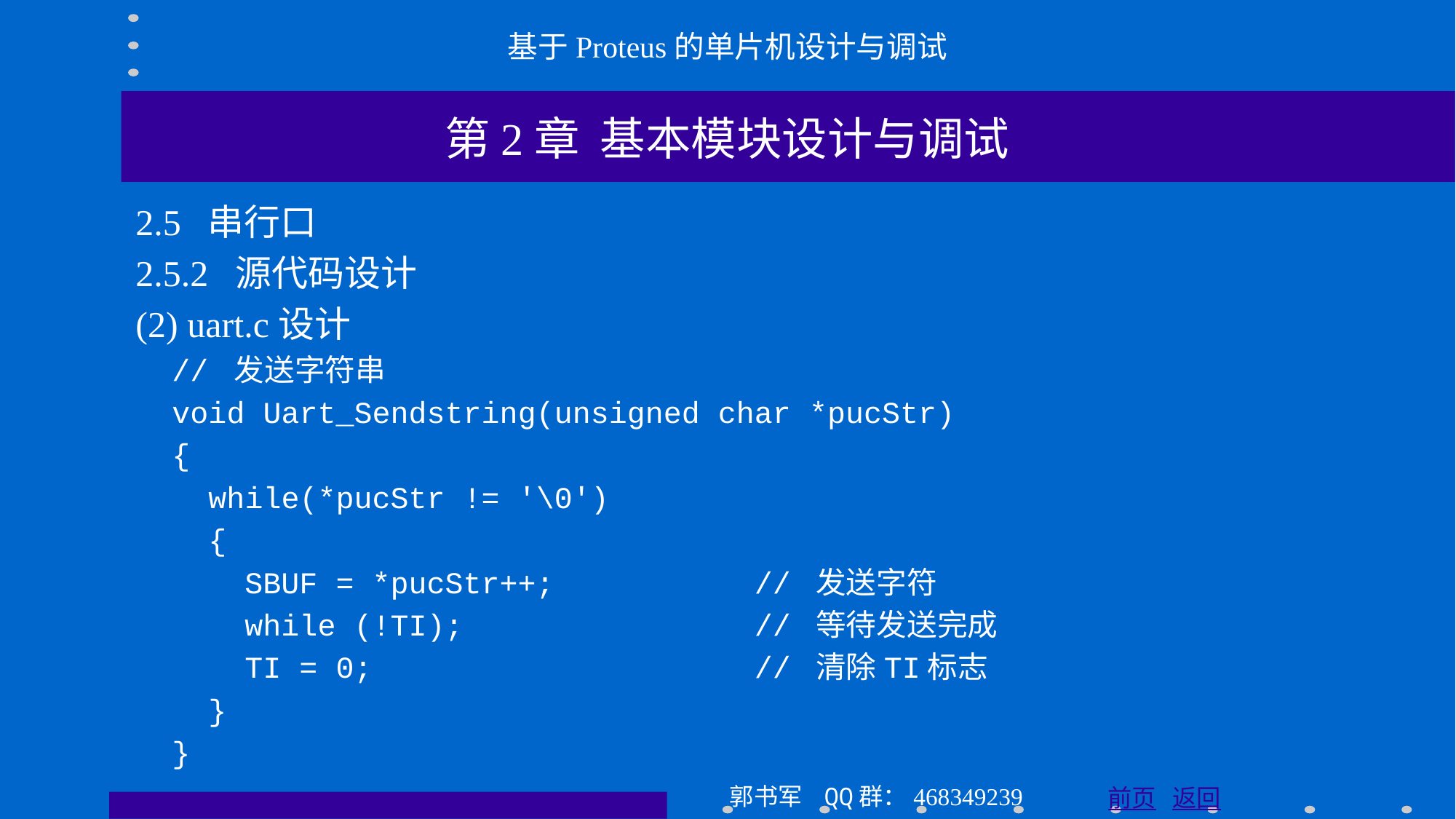

基于Proteus的单片机设计与调试
第2章  基本模块设计与调试
2.5  串行口
2.5.2  源代码设计
(2) uart.c设计
  // 发送字符串
  void Uart_Sendstring(unsigned char *pucStr)
  {
    while(*pucStr != '\0')
    {
      SBUF = *pucStr++;           // 发送字符
      while (!TI);                // 等待发送完成
      TI = 0;                     // 清除TI标志
    }
  }

郭书军   QQ群：468349239
前页   返回